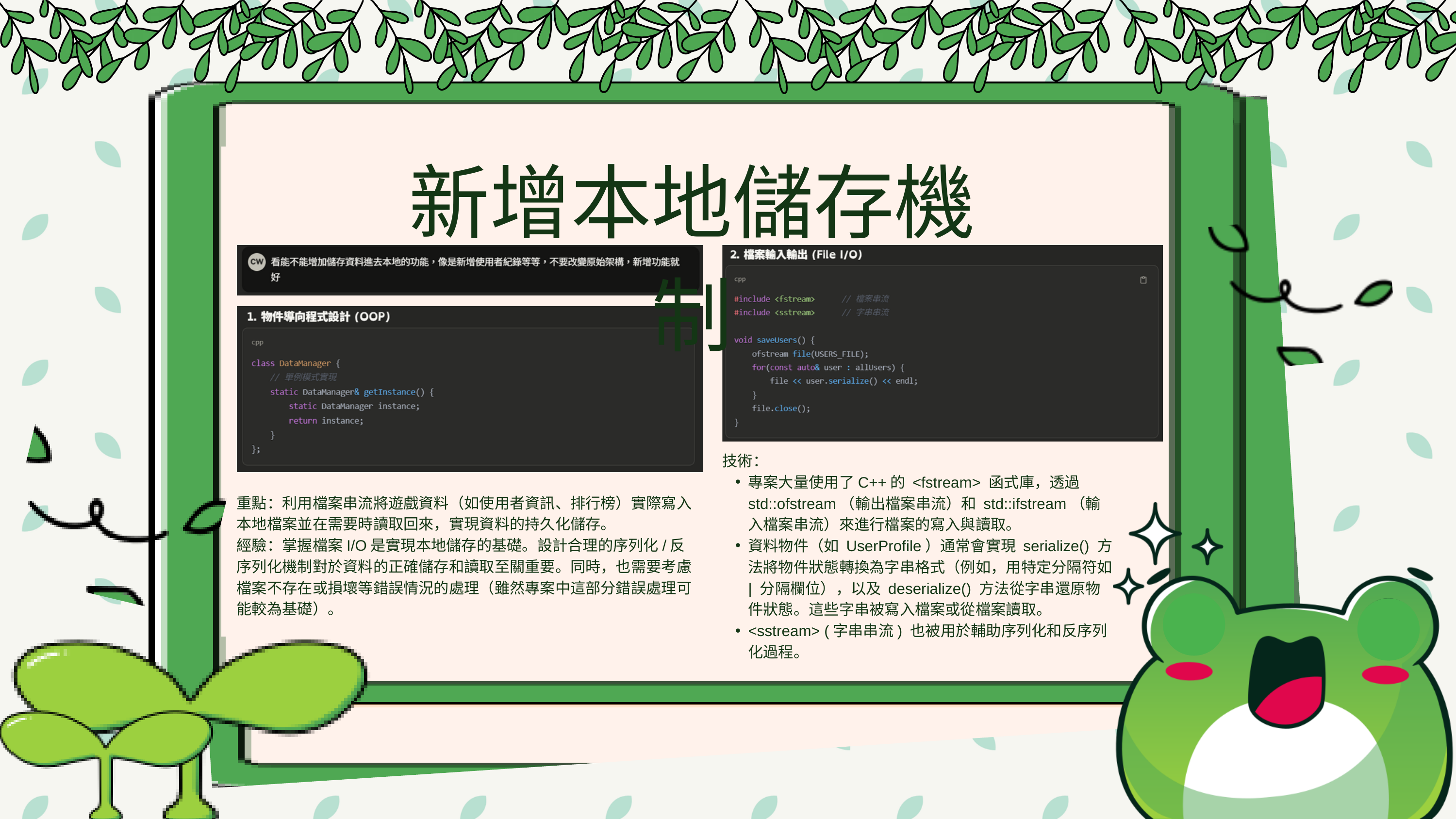

新增本地儲存機制

技術：
專案大量使用了C++的 <fstream> 函式庫，透過 std::ofstream（輸出檔案串流）和 std::ifstream（輸入檔案串流）來進行檔案的寫入與讀取。
資料物件（如 UserProfile）通常會實現 serialize() 方法將物件狀態轉換為字串格式（例如，用特定分隔符如 | 分隔欄位），以及 deserialize() 方法從字串還原物件狀態。這些字串被寫入檔案或從檔案讀取。
<sstream> (字串串流) 也被用於輔助序列化和反序列化過程。

重點：利用檔案串流將遊戲資料（如使用者資訊、排行榜）實際寫入本地檔案並在需要時讀取回來，實現資料的持久化儲存。
經驗：掌握檔案I/O是實現本地儲存的基礎。設計合理的序列化/反序列化機制對於資料的正確儲存和讀取至關重要。同時，也需要考慮檔案不存在或損壞等錯誤情況的處理（雖然專案中這部分錯誤處理可能較為基礎）。